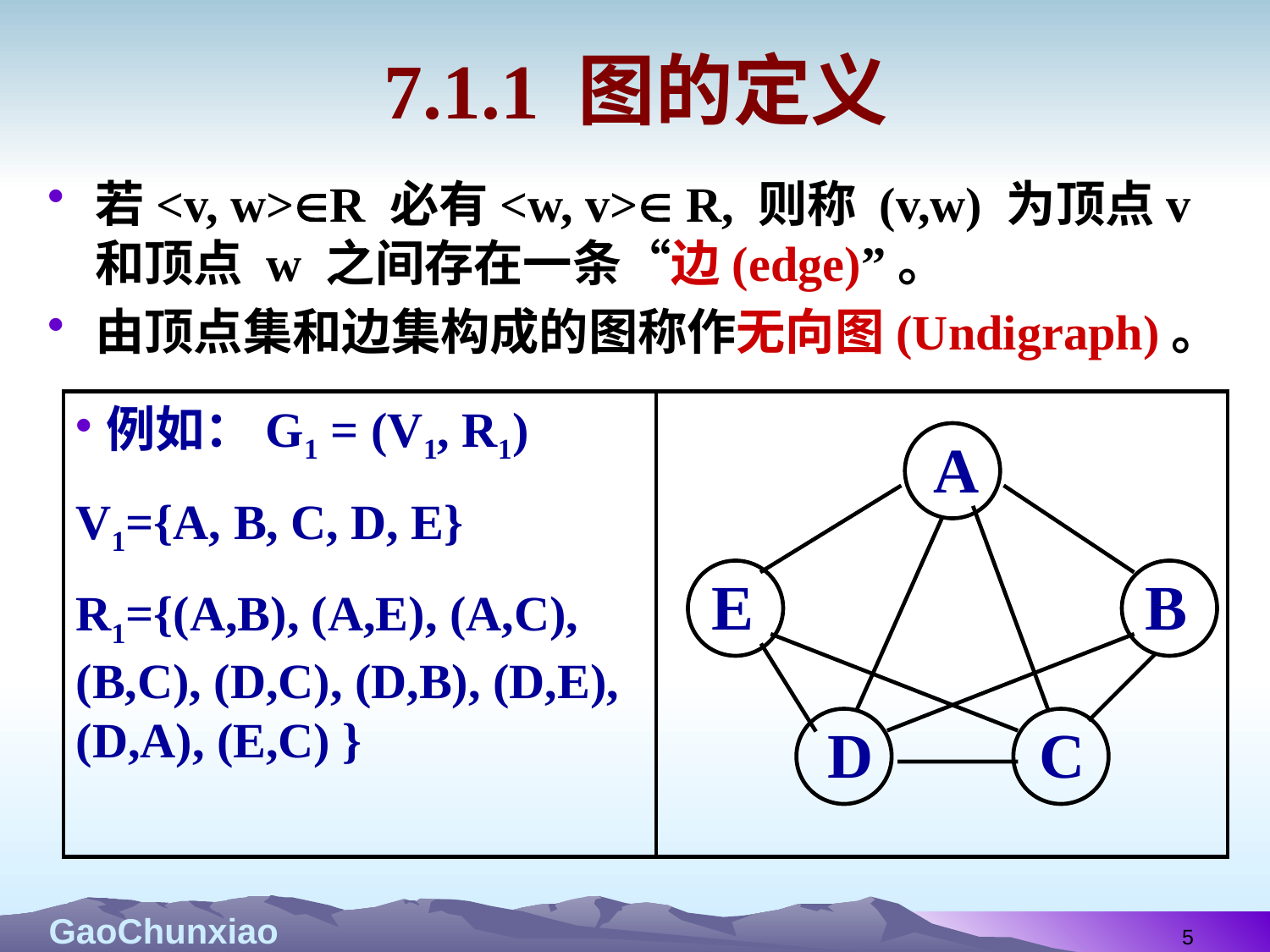

# 7.1.1 图的定义
若<v, w>∈R 必有<w, v>∈ R, 则称 (v,w) 为顶点v 和顶点 w 之间存在一条“边(edge)”。
由顶点集和边集构成的图称作无向图(Undigraph)。
例如：G1 = (V1, R1)
V1={A, B, C, D, E}
R1={(A,B), (A,E), (A,C), (B,C), (D,C), (D,B), (D,E), (D,A), (E,C) }

A

E

B

D

C

5